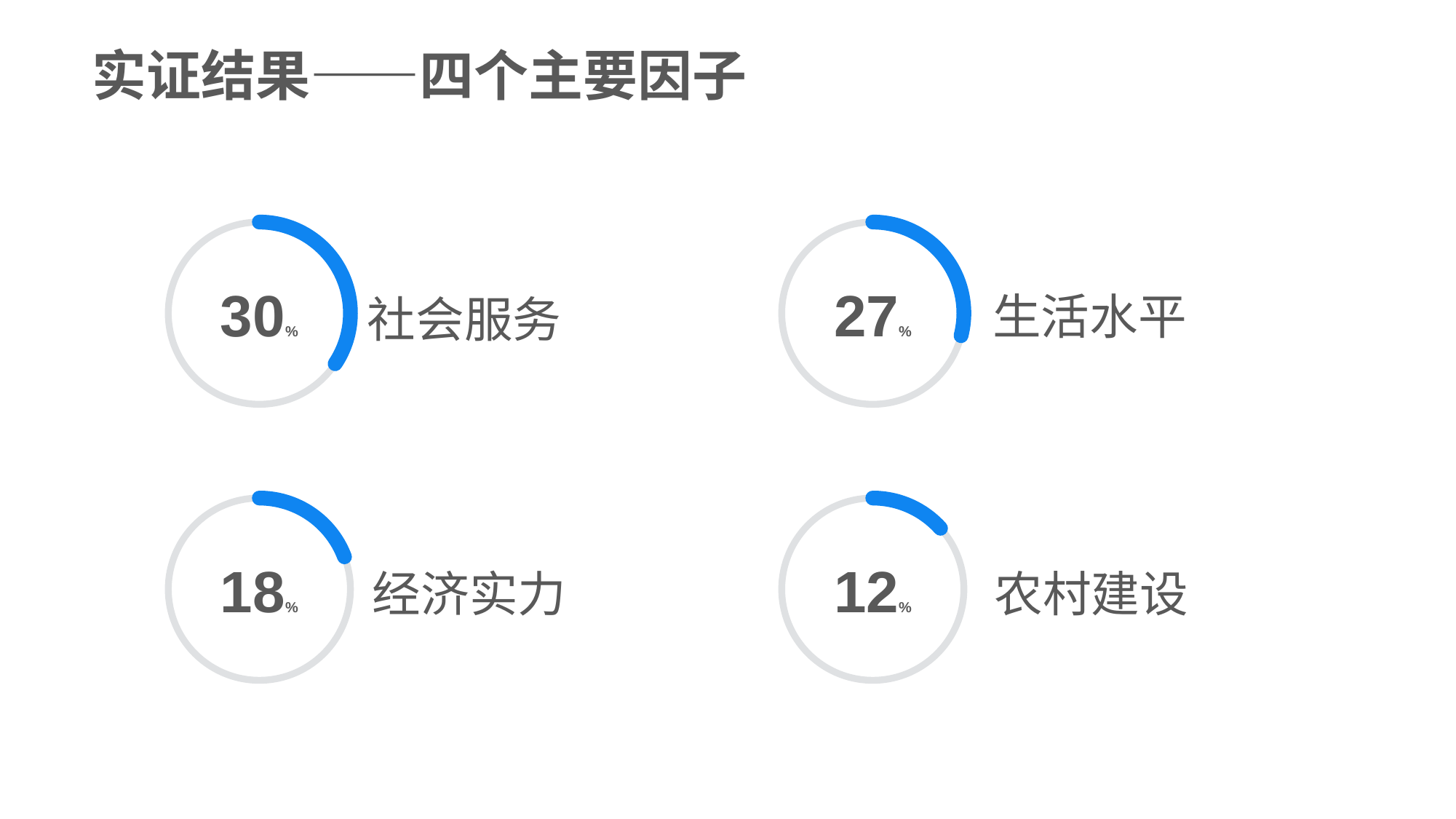

实证结果——四个主要因子
30%

27%

生活水平
社会服务
18%

12%

农村建设
经济实力